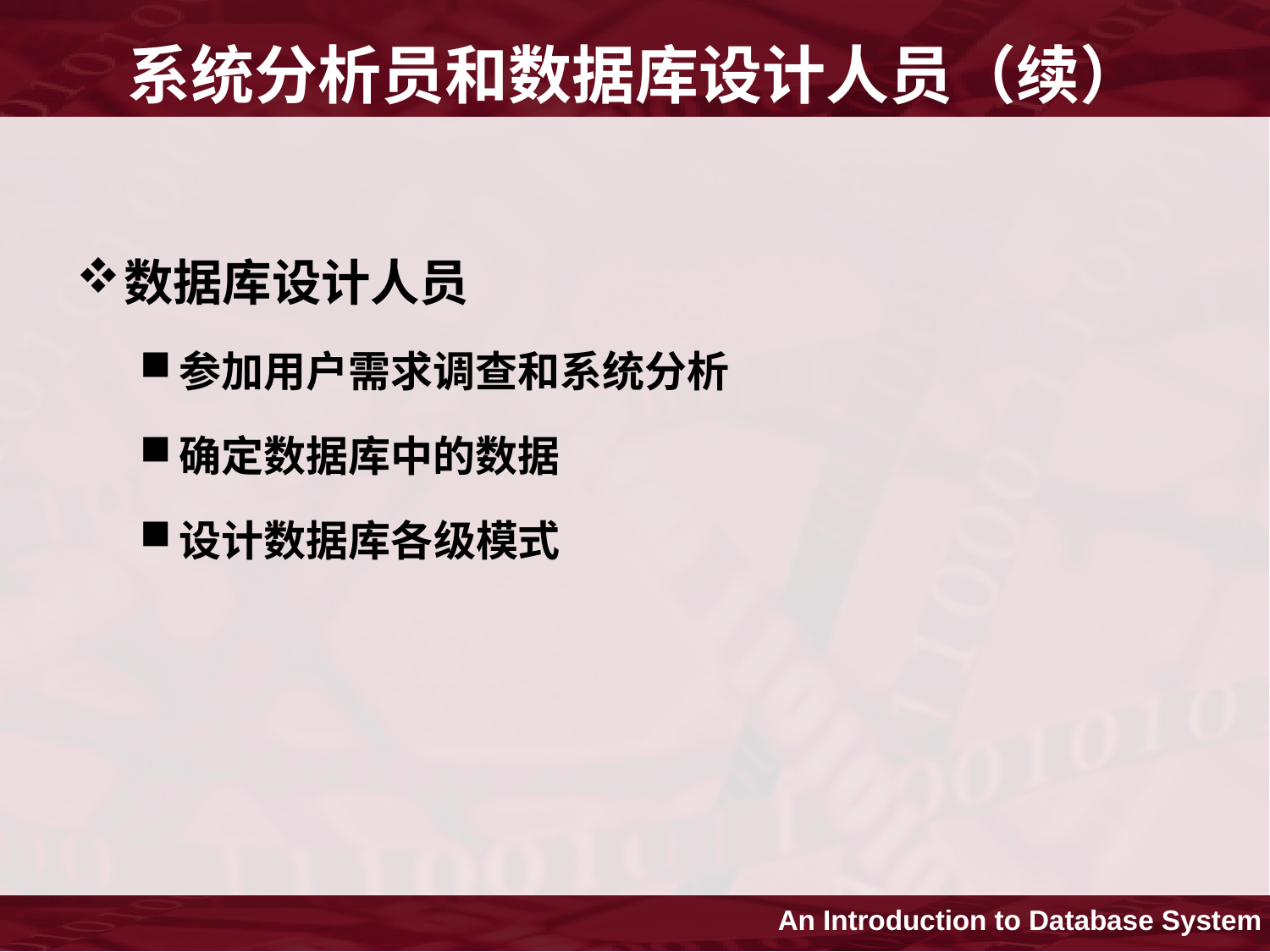

# 系统分析员和数据库设计人员（续）
数据库设计人员
参加用户需求调查和系统分析
确定数据库中的数据
设计数据库各级模式